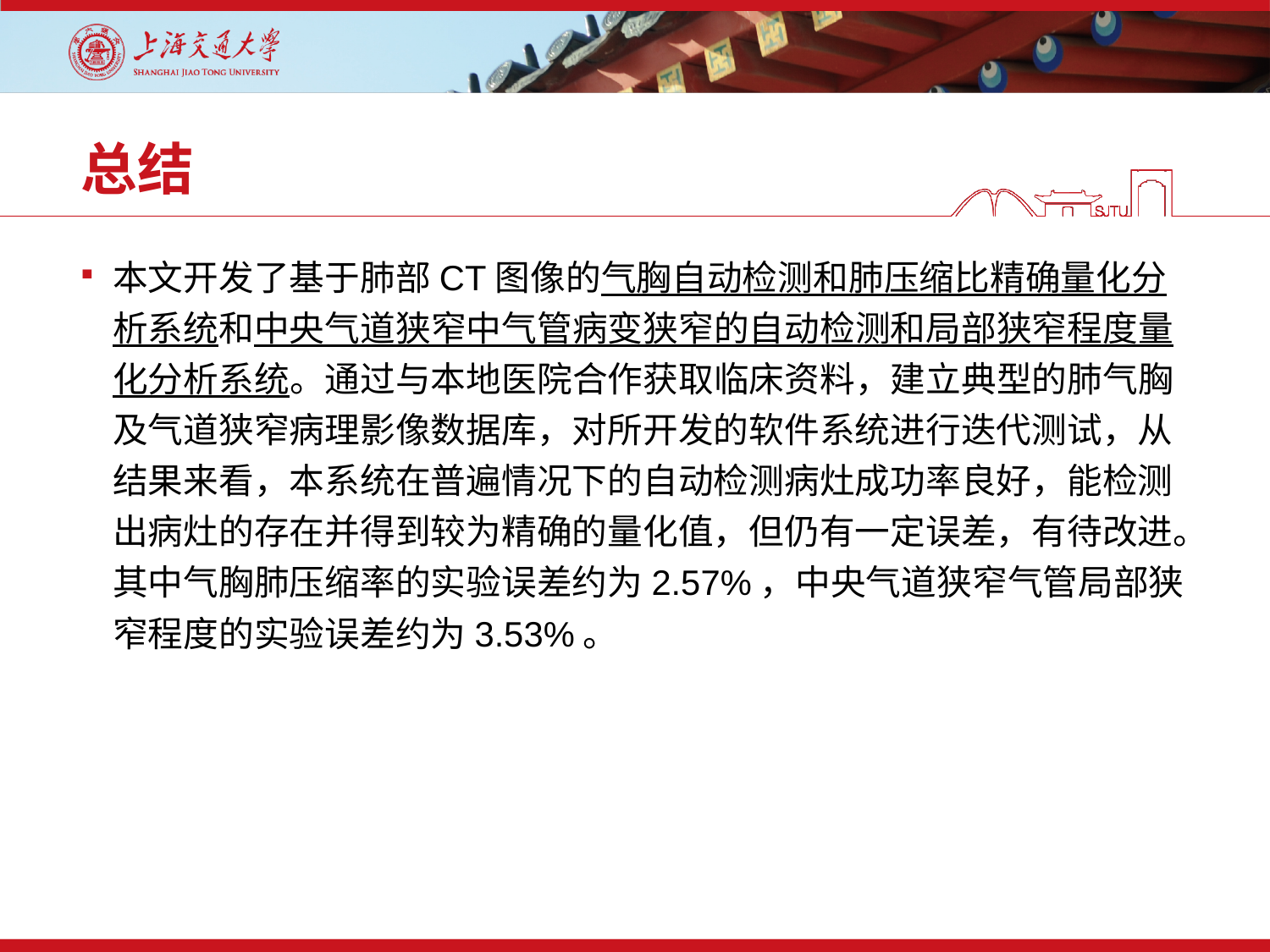

# 总结
本文开发了基于肺部CT图像的气胸自动检测和肺压缩比精确量化分析系统和中央气道狭窄中气管病变狭窄的自动检测和局部狭窄程度量化分析系统。通过与本地医院合作获取临床资料，建立典型的肺气胸及气道狭窄病理影像数据库，对所开发的软件系统进行迭代测试，从结果来看，本系统在普遍情况下的自动检测病灶成功率良好，能检测出病灶的存在并得到较为精确的量化值，但仍有一定误差，有待改进。其中气胸肺压缩率的实验误差约为2.57%，中央气道狭窄气管局部狭窄程度的实验误差约为3.53%。